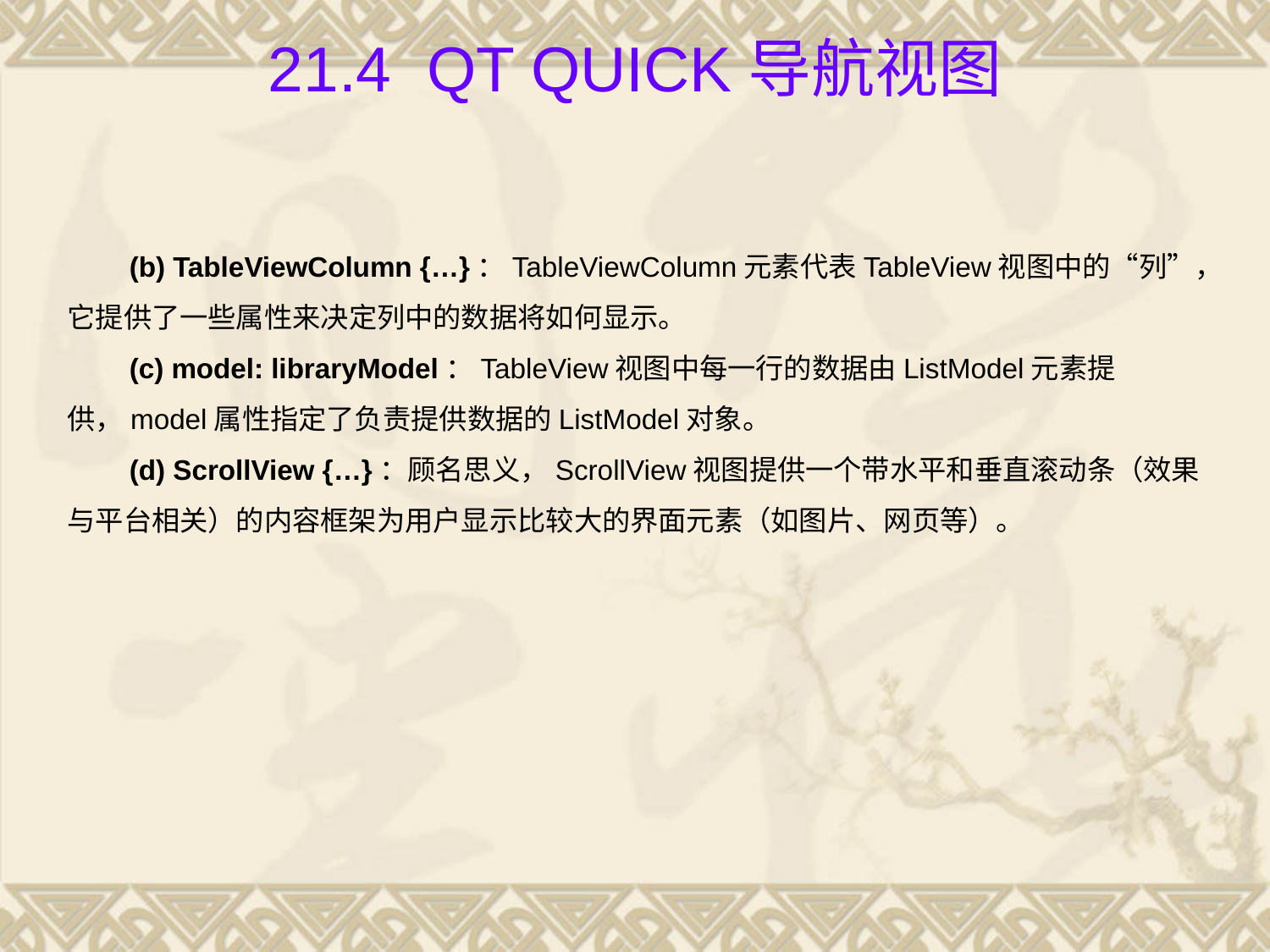

# 21.4  Qt Quick导航视图
(b) TableViewColumn {…}：TableViewColumn元素代表TableView视图中的“列”，它提供了一些属性来决定列中的数据将如何显示。
(c) model: libraryModel：TableView视图中每一行的数据由ListModel元素提供，model属性指定了负责提供数据的ListModel对象。
(d) ScrollView {…}：顾名思义，ScrollView视图提供一个带水平和垂直滚动条（效果与平台相关）的内容框架为用户显示比较大的界面元素（如图片、网页等）。